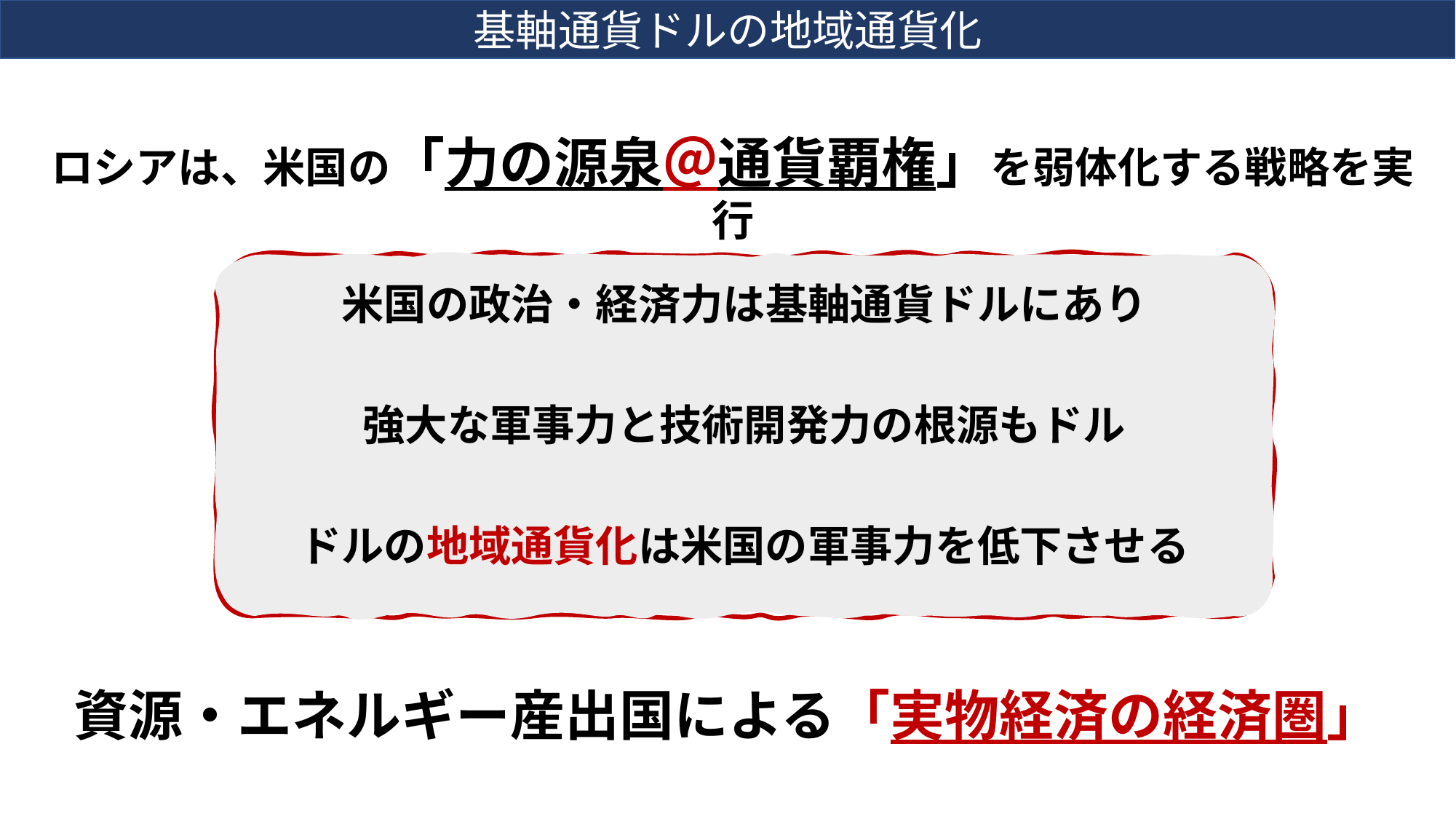

基軸通貨ドルの地域通貨化
ロシアは、米国の「力の源泉＠通貨覇権」を弱体化する戦略を実行

米国の政治・経済力は基軸通貨ドルにあり
強大な軍事力と技術開発力の根源もドル
ドルの地域通貨化は米国の軍事力を低下させる
資源・エネルギー産出国による「実物経済の経済圏」